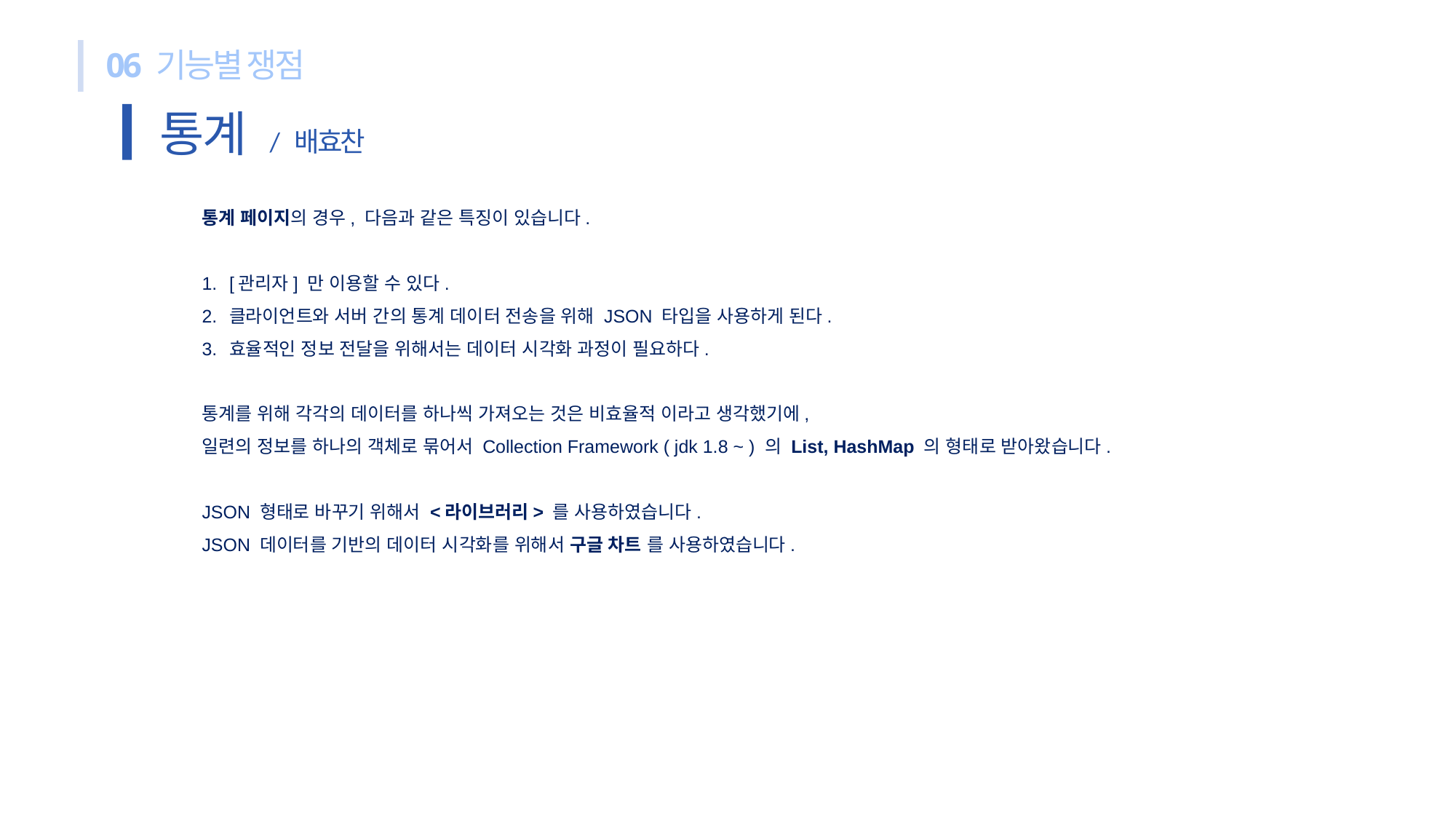

06 기능별 쟁점

통계 /  배효찬

통계 페이지의 경우, 다음과 같은 특징이 있습니다.

[관리자] 만 이용할 수 있다.
클라이언트와 서버 간의 통계 데이터 전송을 위해 JSON 타입을 사용하게 된다.
효율적인 정보 전달을 위해서는 데이터 시각화 과정이 필요하다.

통계를 위해 각각의 데이터를 하나씩 가져오는 것은 비효율적 이라고 생각했기에,
일련의 정보를 하나의 객체로 묶어서 Collection Framework ( jdk 1.8 ~ ) 의 List, HashMap 의 형태로 받아왔습니다.

JSON 형태로 바꾸기 위해서 <라이브러리> 를 사용하였습니다.
JSON 데이터를 기반의 데이터 시각화를 위해서 구글 차트 를 사용하였습니다.